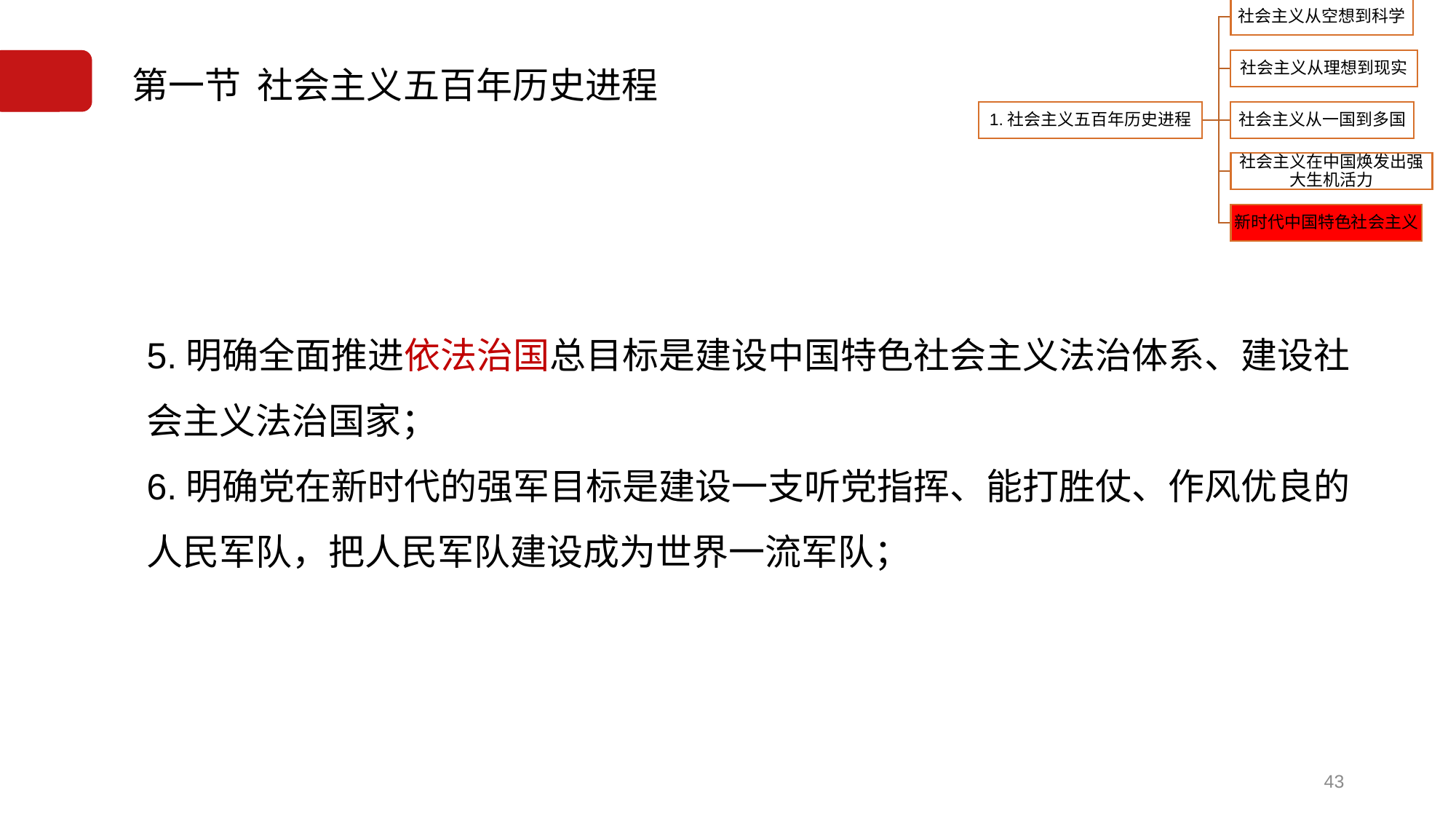

1.社会主义五百年历史进程
社会主义从空想到科学
社会主义从理想到现实
社会主义从一国到多国
社会主义在中国焕发出强大生机活力
新时代中国特色社会主义
# 第一节  社会主义五百年历史进程
5.明确全面推进依法治国总目标是建设中国特色社会主义法治体系、建设社会主义法治国家；
6.明确党在新时代的强军目标是建设一支听党指挥、能打胜仗、作风优良的人民军队，把人民军队建设成为世界一流军队；
43